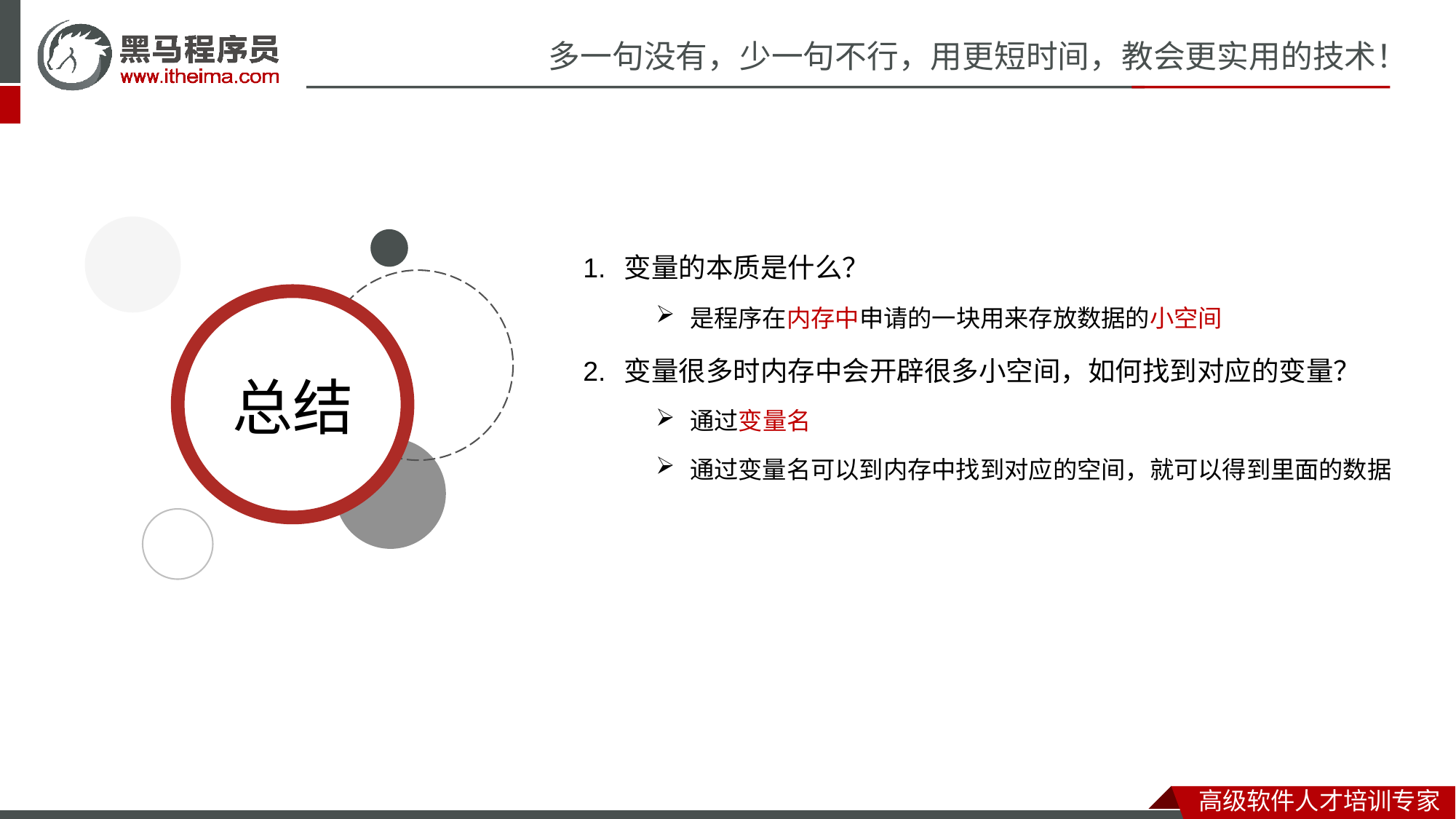

变量的本质是什么？
是程序在内存中申请的一块用来存放数据的小空间
变量很多时内存中会开辟很多小空间，如何找到对应的变量？
通过变量名
通过变量名可以到内存中找到对应的空间，就可以得到里面的数据